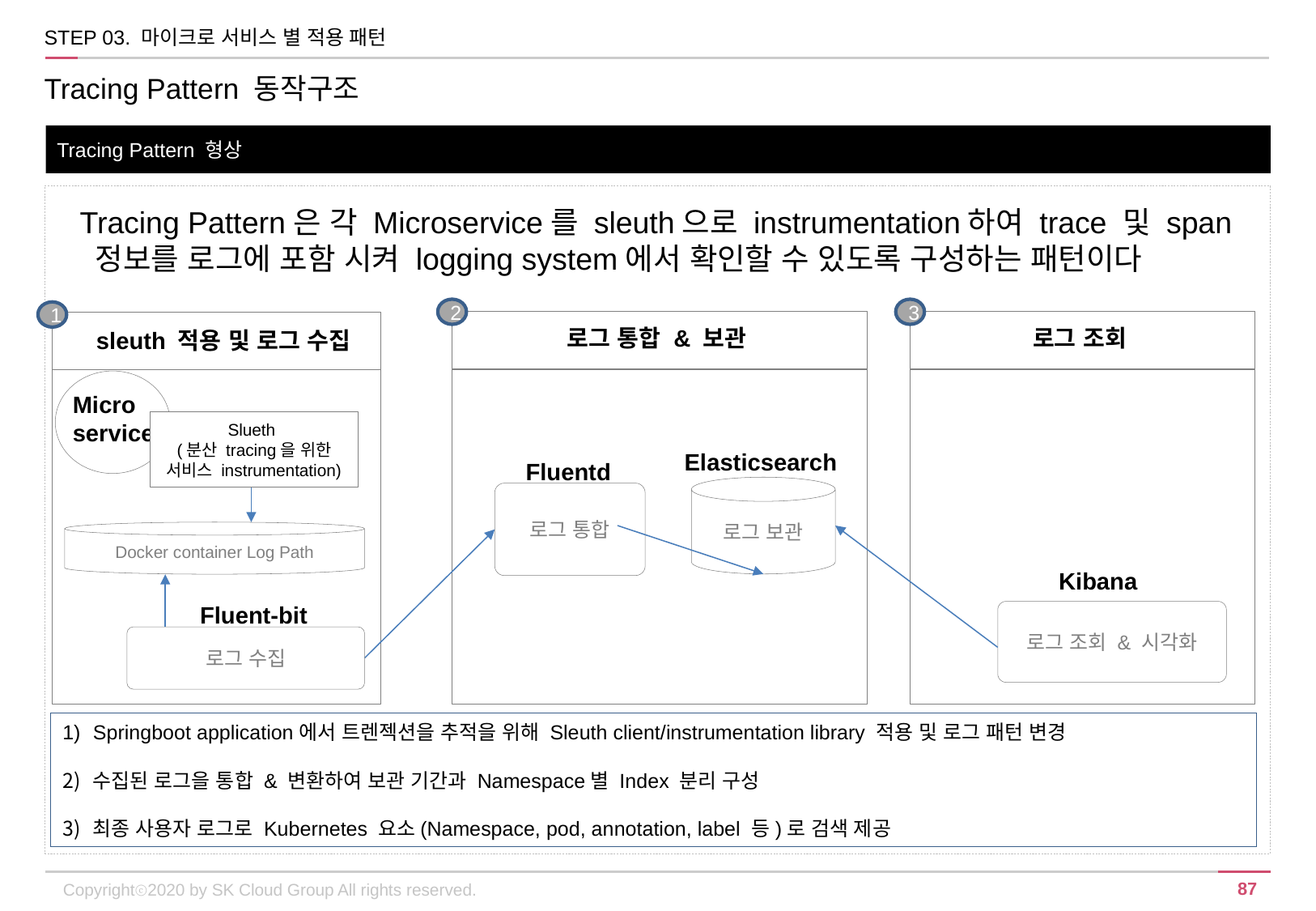

STEP 03. 마이크로 서비스 별 적용 패턴
Tracing Pattern 동작구조
Tracing Pattern 형상
Tracing Pattern은 각 Microservice를 sleuth으로 instrumentation하여 trace 및 span  정보를 로그에 포함 시켜 logging system에서 확인할 수 있도록 구성하는 패턴이다
3
2
1

로그 통합 & 보관
로그 조회
 sleuth 적용 및 로그 수집

Micro
service
Slueth
(분산 tracing을 위한 서비스 instrumentation)
Elasticsearch
Fluentd
로그 보관
로그 통합
Docker container Log Path
Kibana
Fluent-bit
로그 조회 & 시각화
로그 수집
Springboot application에서 트렌젝션을 추적을 위해 Sleuth client/instrumentation library 적용 및 로그 패턴 변경

수집된 로그을 통합 & 변환하여 보관 기간과 Namespace별 Index 분리 구성

최종 사용자 로그로 Kubernetes 요소(Namespace, pod, annotation, label 등)로 검색 제공
Copyrightⓒ2020 by SK Cloud Group All rights reserved.